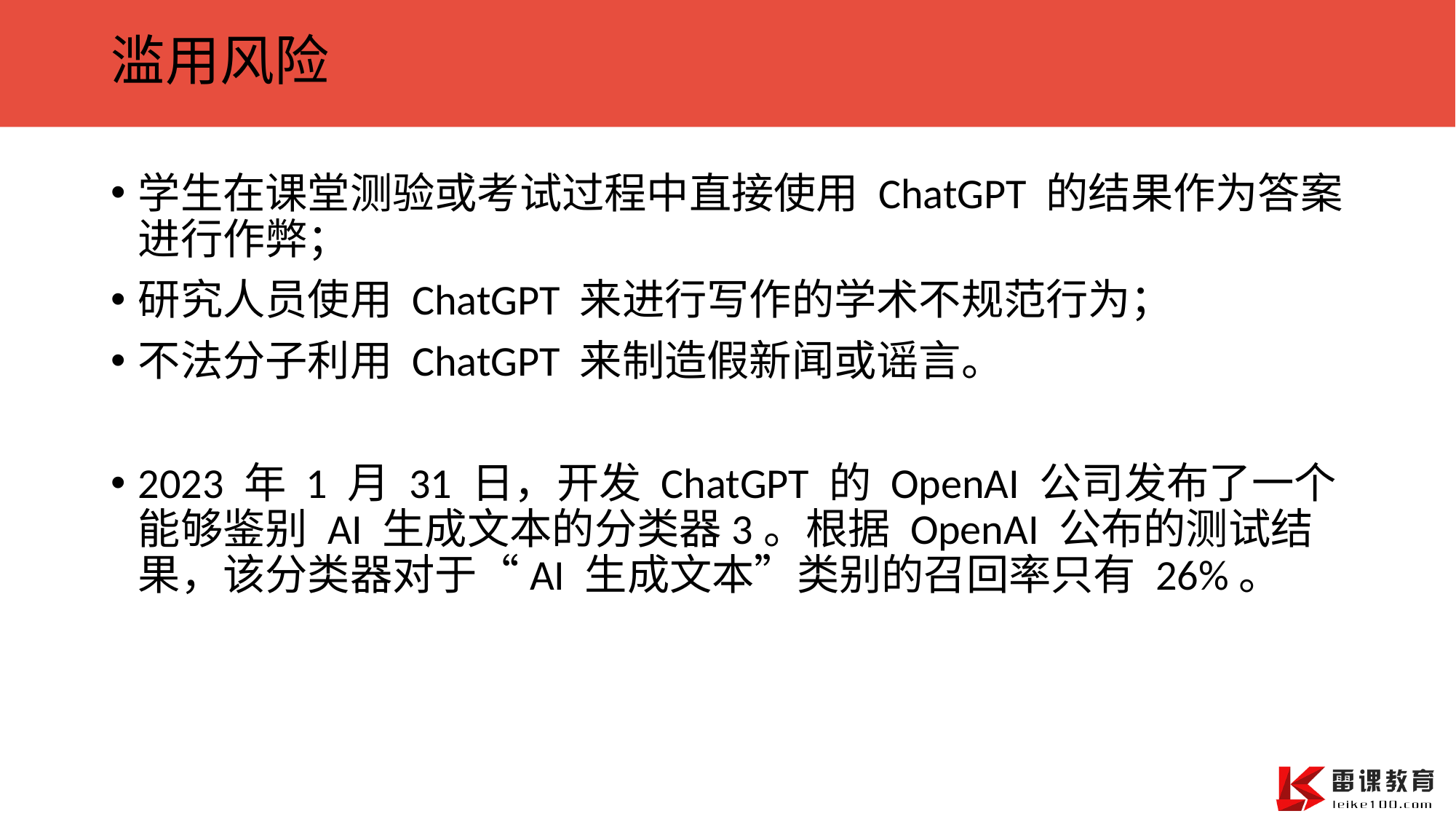

# 滥用风险
学生在课堂测验或考试过程中直接使用 ChatGPT 的结果作为答案进行作弊；
研究人员使用 ChatGPT 来进行写作的学术不规范行为；
不法分子利用 ChatGPT 来制造假新闻或谣言。

2023 年 1 月 31 日，开发 ChatGPT 的 OpenAI 公司发布了一个能够鉴别 AI 生成文本的分类器3。根据 OpenAI 公布的测试结果，该分类器对于“AI 生成文本”类别的召回率只有 26%。